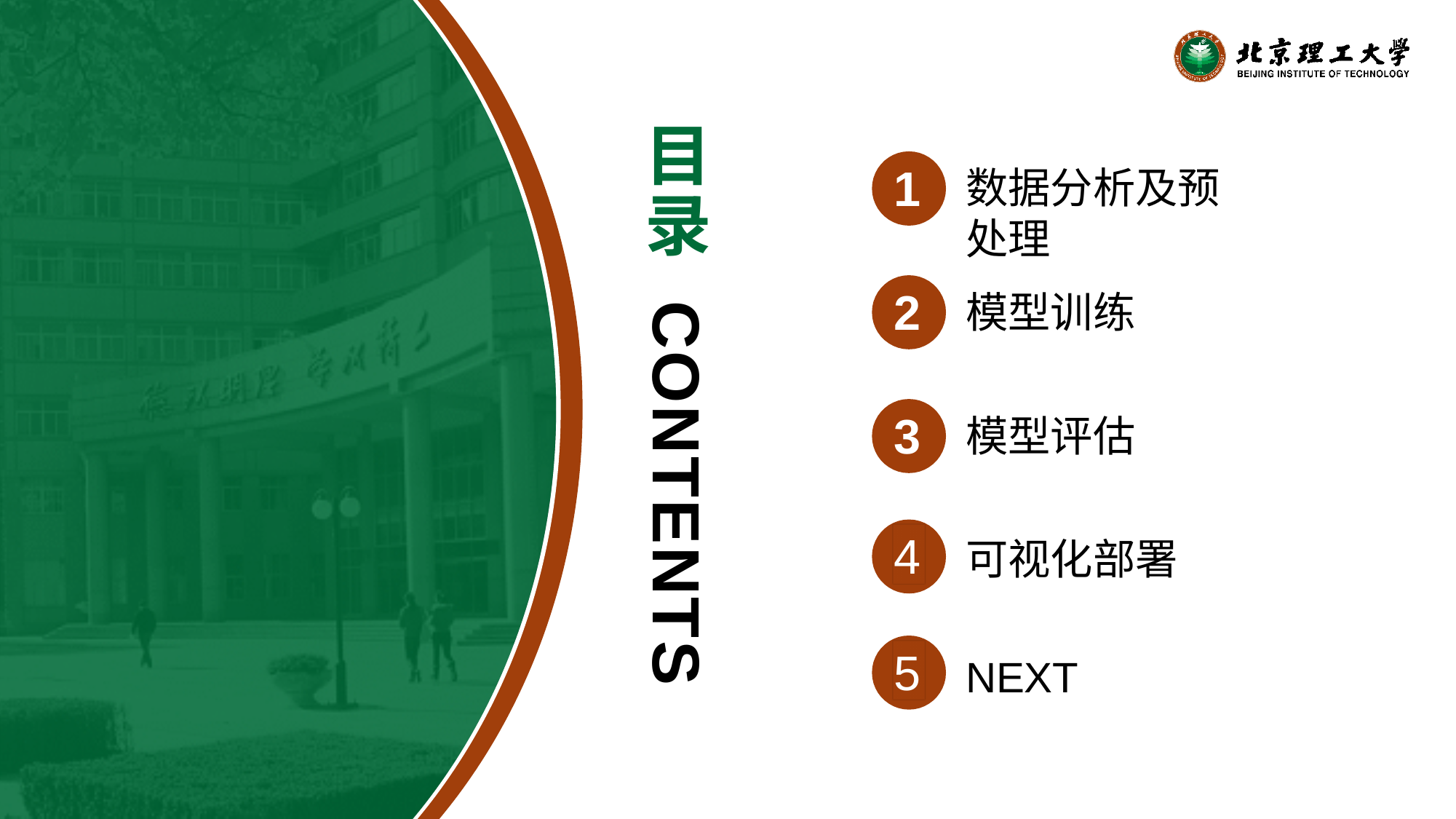

目 录

1
数据分析及预处理

2
模型训练

3
模型评估
可视化部署
NEXT

4

5
 CONTENTS